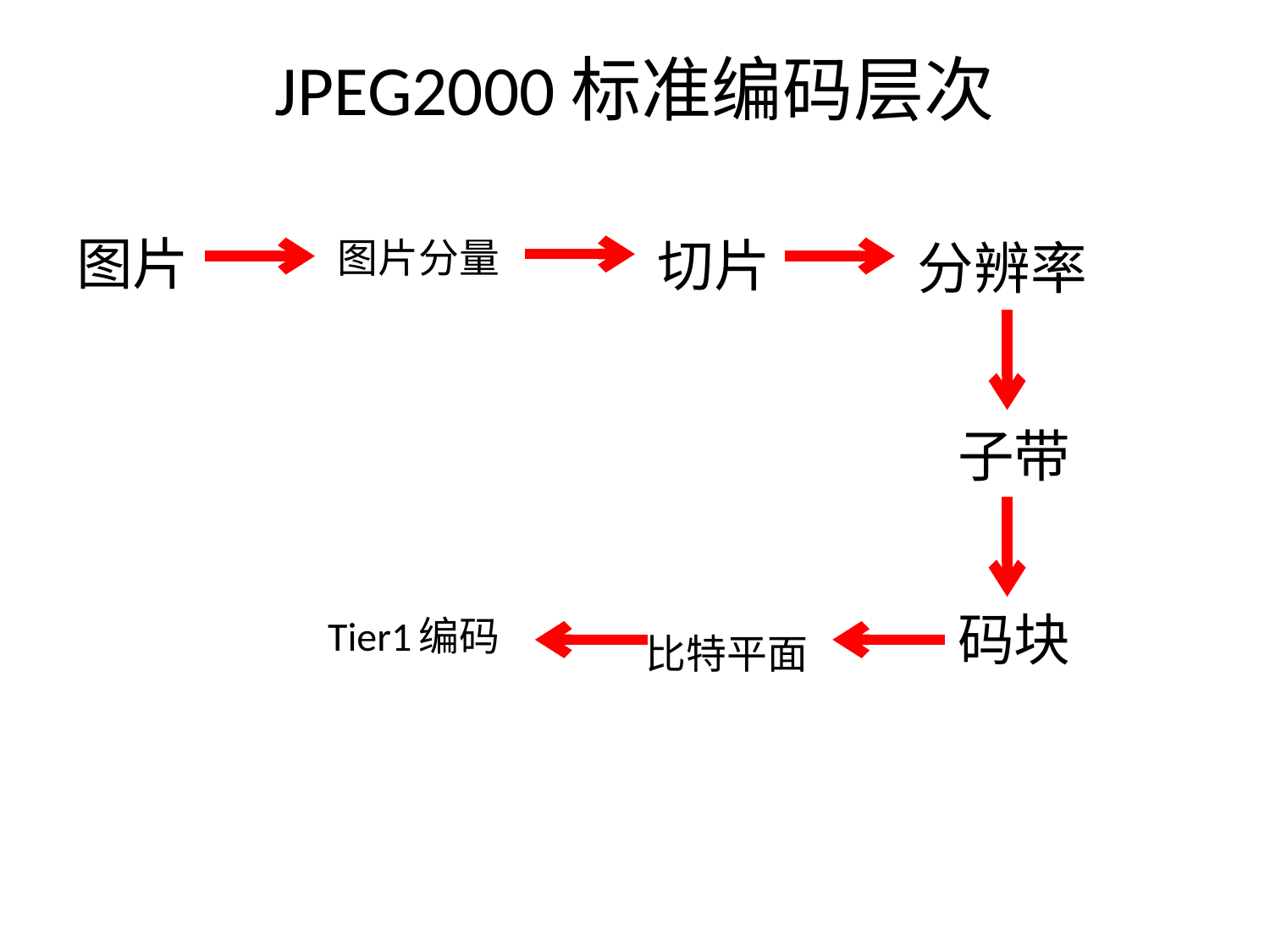

# JPEG2000标准编码层次
图片
切片
图片分量
分辨率
子带
码块
Tier1编码
比特平面